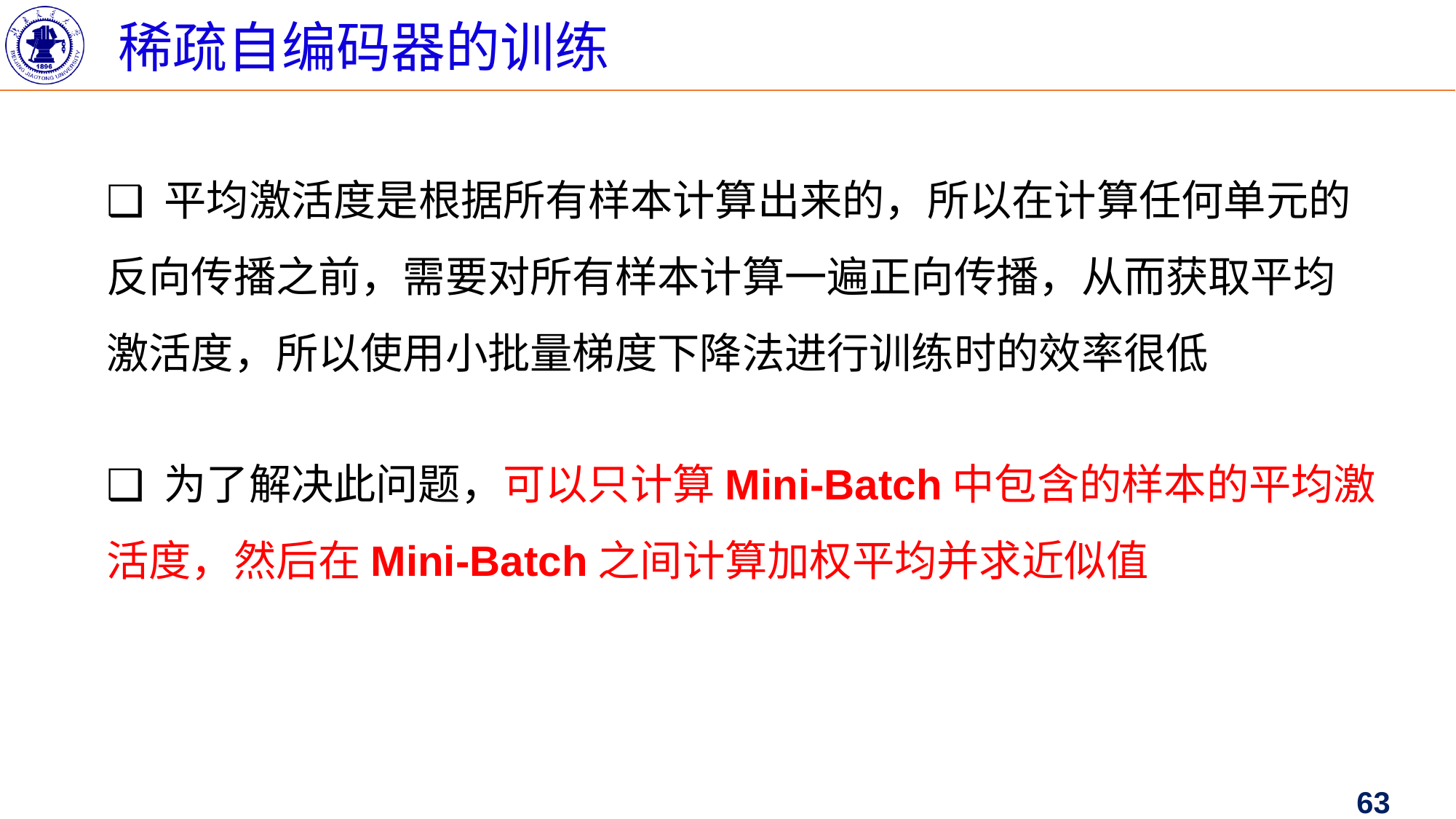

稀疏自编码器的训练
❑ 平均激活度是根据所有样本计算出来的，所以在计算任何单元的反向传播之前，需要对所有样本计算一遍正向传播，从而获取平均激活度，所以使用小批量梯度下降法进行训练时的效率很低

❑ 为了解决此问题，可以只计算Mini-Batch中包含的样本的平均激活度，然后在Mini-Batch之间计算加权平均并求近似值